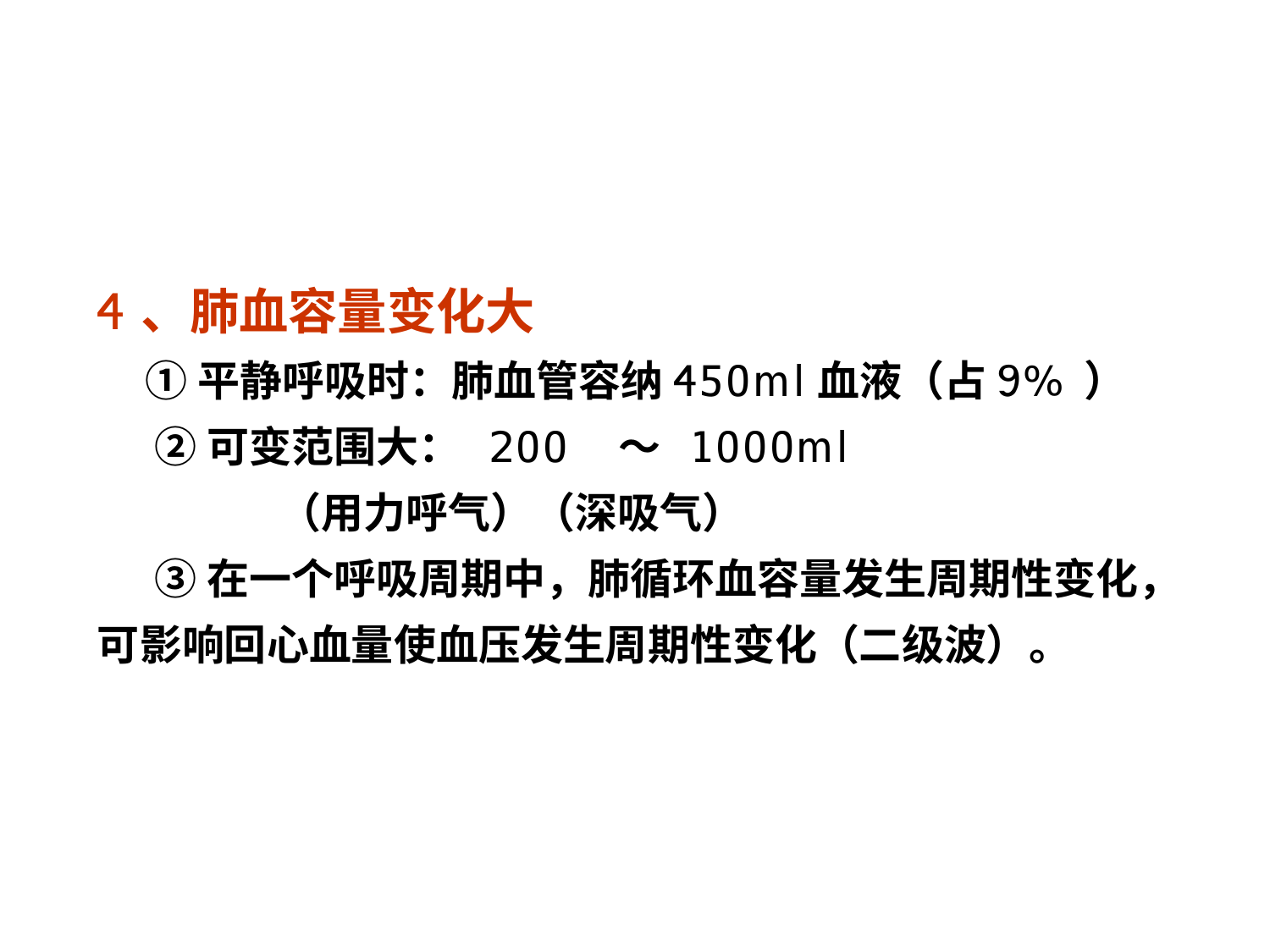

4、肺血容量变化大
     ①平静呼吸时：肺血管容纳450ml血液（占9%）
      ②可变范围大：  200   ～  1000ml
                  （用力呼气）（深吸气）
      ③在一个呼吸周期中，肺循环血容量发生周期性变化，可影响回心血量使血压发生周期性变化（二级波）。